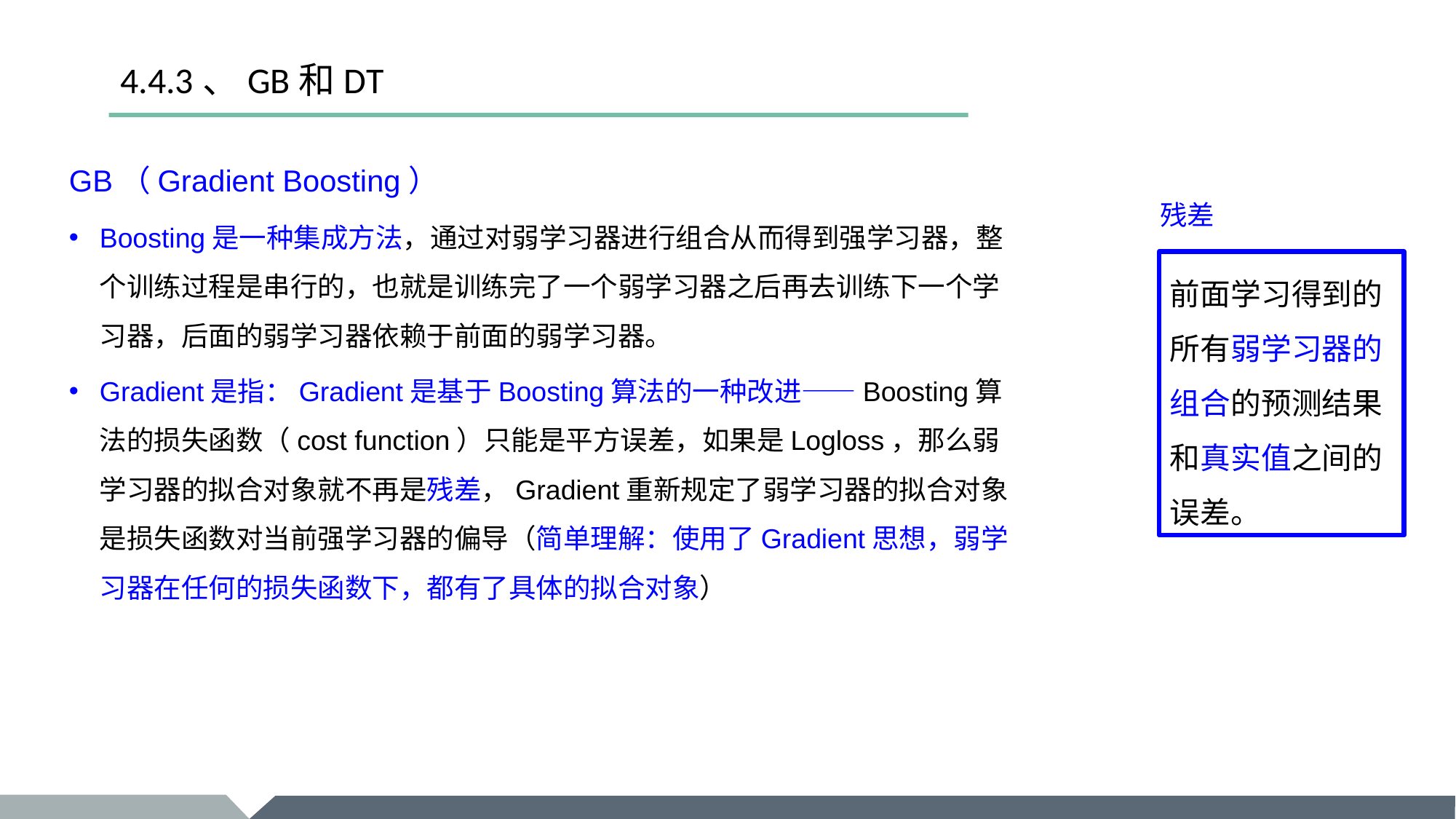

# 4.4.3、GB和DT
GB（Gradient Boosting）
Boosting是一种集成方法，通过对弱学习器进行组合从而得到强学习器，整个训练过程是串行的，也就是训练完了一个弱学习器之后再去训练下一个学习器，后面的弱学习器依赖于前面的弱学习器。
Gradient是指：Gradient是基于Boosting算法的一种改进——Boosting算法的损失函数（cost function）只能是平方误差，如果是Logloss，那么弱学习器的拟合对象就不再是残差，Gradient重新规定了弱学习器的拟合对象是损失函数对当前强学习器的偏导（简单理解：使用了Gradient思想，弱学习器在任何的损失函数下，都有了具体的拟合对象）

残差
前面学习得到的所有弱学习器的组合的预测结果和真实值之间的误差。